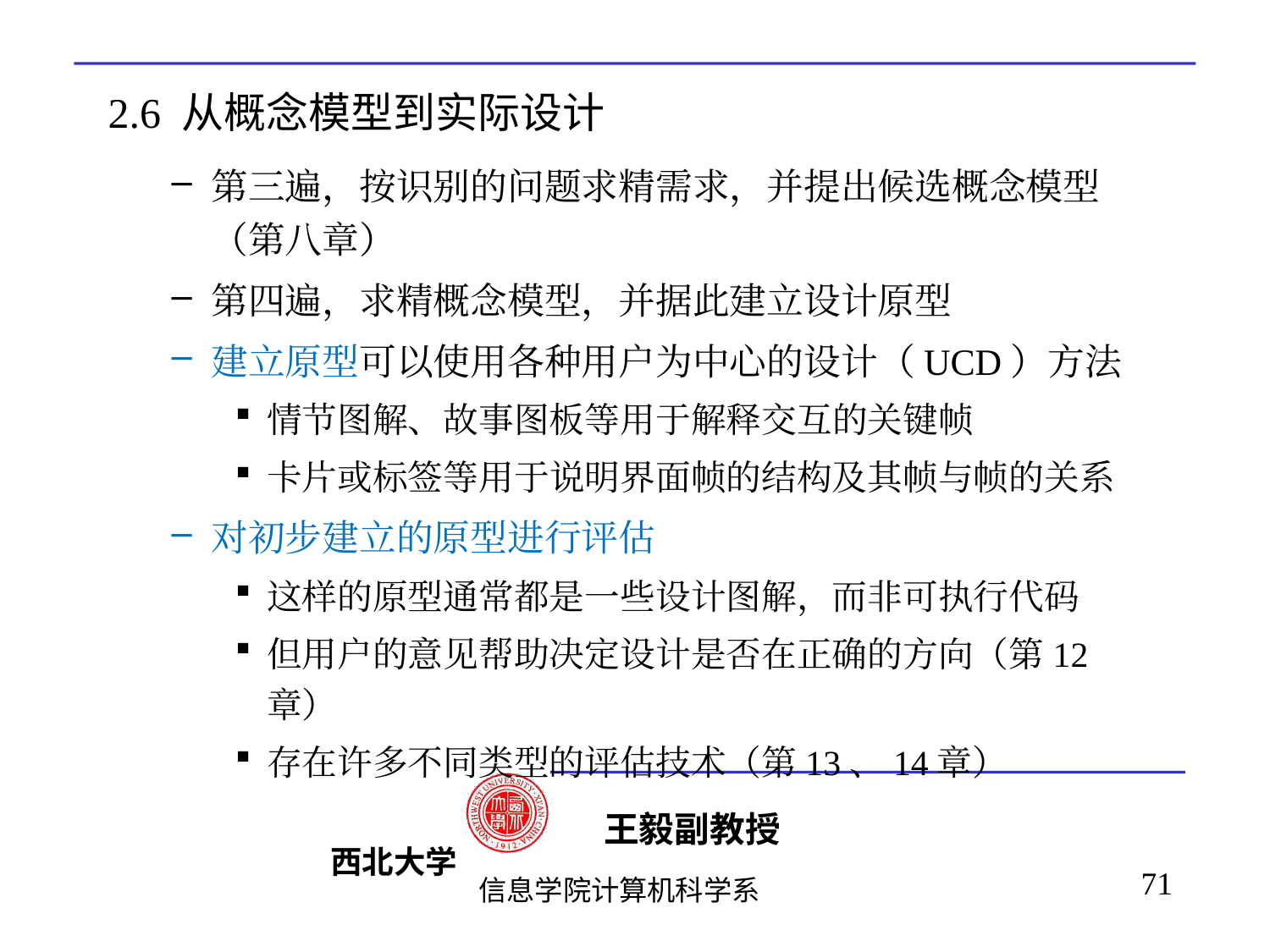

# 2.6 从概念模型到实际设计
第三遍，按识别的问题求精需求，并提出候选概念模型（第八章）
第四遍，求精概念模型，并据此建立设计原型
建立原型可以使用各种用户为中心的设计（UCD）方法
情节图解、故事图板等用于解释交互的关键帧
卡片或标签等用于说明界面帧的结构及其帧与帧的关系
对初步建立的原型进行评估
这样的原型通常都是一些设计图解，而非可执行代码
但用户的意见帮助决定设计是否在正确的方向（第12章）
存在许多不同类型的评估技术（第13、14章）
71